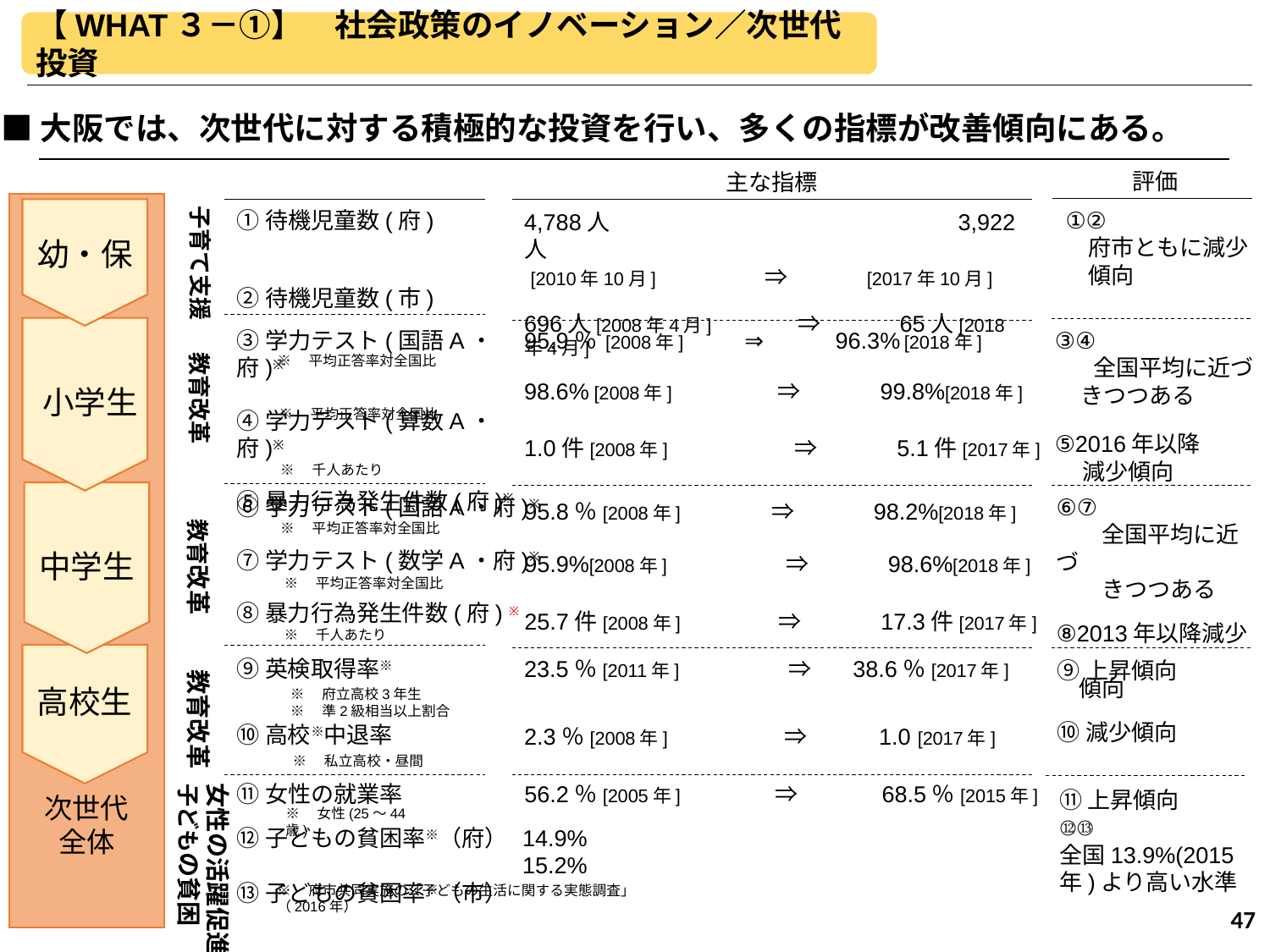

【WHAT３－①】　社会政策のイノベーション／次世代投資
■大阪では、次世代に対する積極的な投資を行い、多くの指標が改善傾向にある。
評価
主な指標

幼・保

小学生

中学生

高校生
次世代
全体
子育て支援
①待機児童数(府)

②待機児童数(市)
③学力テスト(国語A・府)※

④学力テスト(算数A・府)※

⑤暴力行為発生件数(府)※
⑥学力テスト(国語A・府)※

⑦学力テスト(数学A・府)※

⑧暴力行為発生件数(府) ※
⑨英検取得率※

⑩高校※中退率
⑪女性の就業率

⑫子どもの貧困率※（府）
⑬子どもの貧困率※（市）
※　平均正答率対全国比
※　平均正答率対全国比
※　千人あたり
※　平均正答率対全国比
※　平均正答率対全国比
※　千人あたり
※　府立高校3年生
※　準2級相当以上割合
※　私立高校・昼間
※　女性(25～44歳)
※　府市共同実施の「子どもの生活に関する実態調査」（2016年）
4,788人　　　　　　　　　　　　　　　3,922人
 [2010年10月]　          　　⇒　 　　[2017年10月]

696人[2008年4月]　　　　  ⇒　 　　65人[2018年4月]
95.9％ [2008年]            ⇒　　   96.3% [2018年]

98.6% [2008年] 　　　　 ⇒　　 　99.8%[2018年]

1.0件[2008年]　　　　　　   ⇒　　 　5.1件[2017年]
23.5％[2011年]　　　　　   ⇒       38.6％[2017年]

2.3％[2008年]　   　 　　　 ⇒　　    1.0 [2017年]
14.9%
15.2%
①②
　府市ともに減少
　傾向
③④
  　全国平均に近づ
    きつつある

⑤2016年以降
　 減少傾向
教育改革
⑥⑦
　　全国平均に近づ
　　きつつある

⑧2013年以降減少
　傾向
95.8％[2008年]   　　　    ⇒　　 　98.2%[2018年]

95.9%[2008年]　　　　　　 ⇒　　 　98.6%[2018年]

25.7件[2008年]　　　     　⇒　　　 17.3件[2017年]
教育改革
⑨上昇傾向

⑩減少傾向
教育改革
56.2％[2005年]　　   　 ⇒　 　　 68.5％[2015年]
女性の活躍促進
子どもの貧困
⑪上昇傾向
⑫⑬
全国13.9%(2015年)より高い水準
47